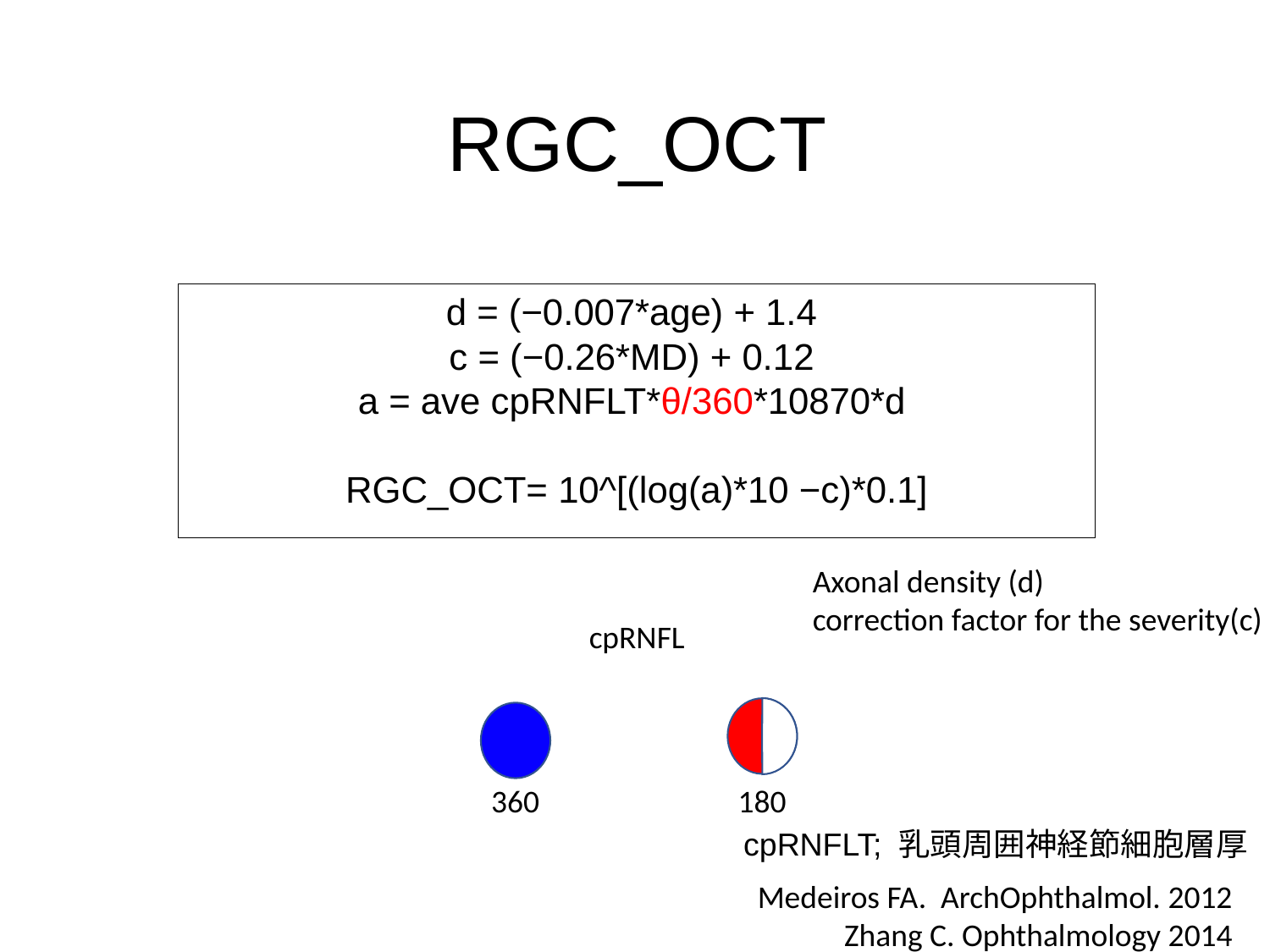

RGC_OCT
d = (−0.007*age) + 1.4
c = (−0.26*MD) + 0.12
a = ave cpRNFLT*θ/360*10870*d

RGC_OCT= 10^[(log(a)*10 −c)*0.1]

Axonal density (d)
correction factor for the severity(c)
cpRNFL

180

360
cpRNFLT; 乳頭周囲神経節細胞層厚
Medeiros FA.  ArchOphthalmol. 2012
Zhang C. Ophthalmology 2014